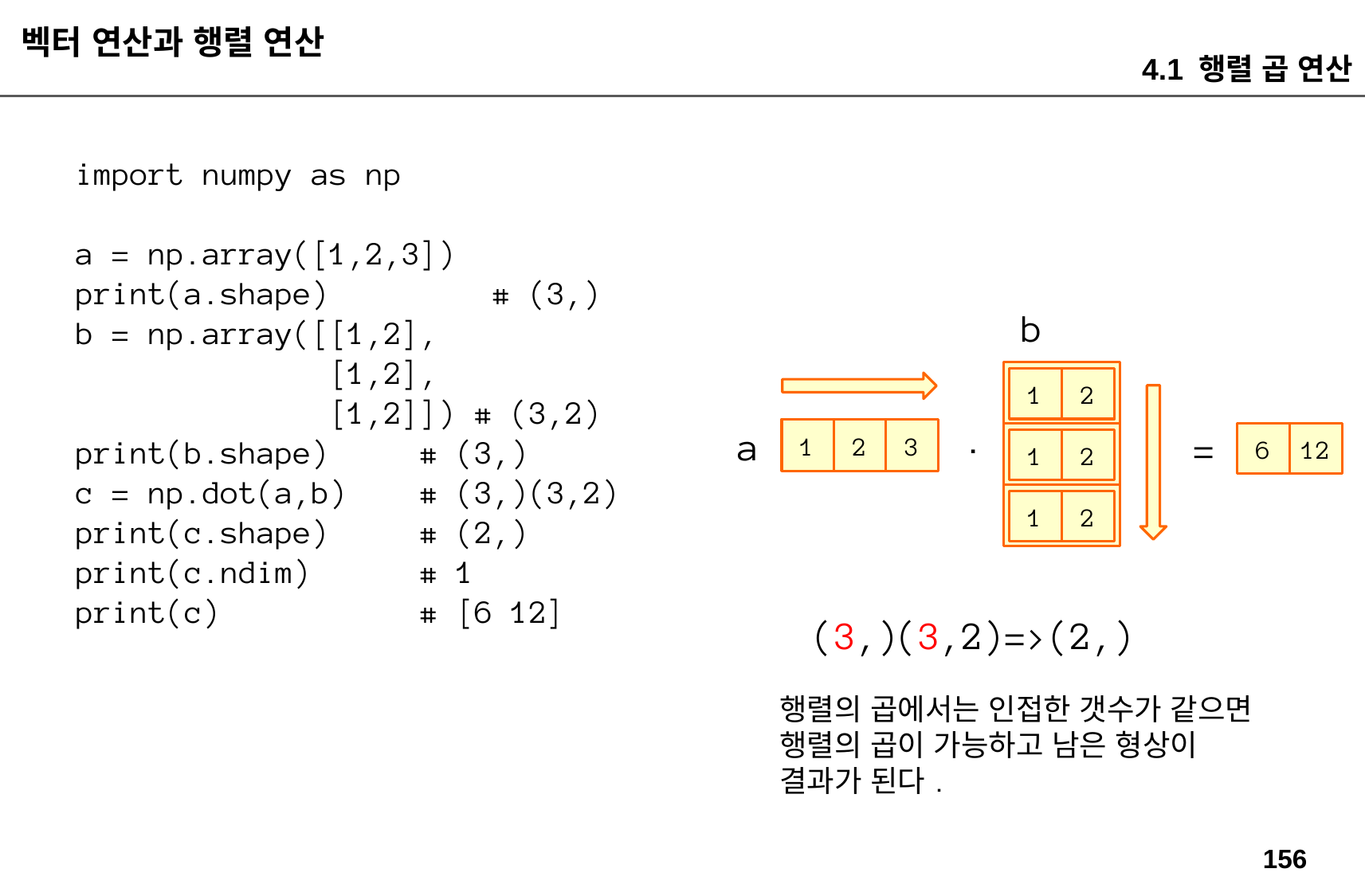

벡터 연산과 행렬 연산
4.1 행렬 곱 연산
import numpy as np

a = np.array([1,2,3])
print(a.shape)         # (3,)
b = np.array([[1,2],
              [1,2],
              [1,2]]) # (3,2)
print(b.shape)     # (3,)
c = np.dot(a,b)    # (3,)(3,2)
print(c.shape)     # (2,)
print(c.ndim)      # 1
print(c)           # [6 12]
b

1
2

.
a
=
3
2
1
6
12

1
2

1
2
(3,)
(3,2)=>(2,)
행렬의 곱에서는 인접한 갯수가 같으면
행렬의 곱이 가능하고 남은 형상이
결과가 된다.